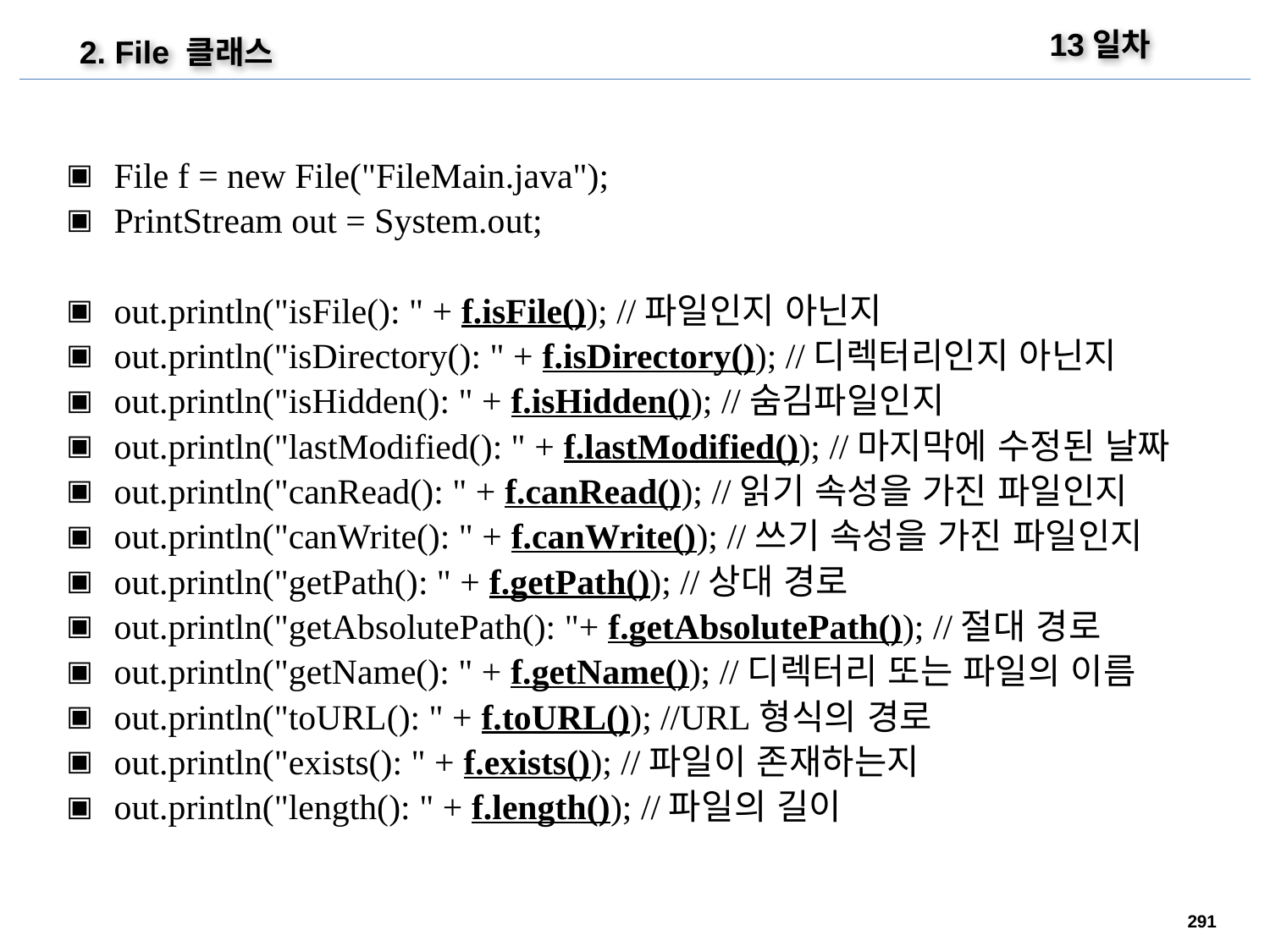

13일차
2. File 클래스
File f = new File("FileMain.java");
PrintStream out = System.out;

out.println("isFile(): " + f.isFile()); //파일인지 아닌지
out.println("isDirectory(): " + f.isDirectory()); //디렉터리인지 아닌지
out.println("isHidden(): " + f.isHidden()); //숨김파일인지
out.println("lastModified(): " + f.lastModified()); //마지막에 수정된 날짜
out.println("canRead(): " + f.canRead()); //읽기 속성을 가진 파일인지
out.println("canWrite(): " + f.canWrite()); //쓰기 속성을 가진 파일인지
out.println("getPath(): " + f.getPath()); //상대 경로
out.println("getAbsolutePath(): "+ f.getAbsolutePath()); //절대 경로
out.println("getName(): " + f.getName()); //디렉터리 또는 파일의 이름
out.println("toURL(): " + f.toURL()); //URL형식의 경로
out.println("exists(): " + f.exists()); //파일이 존재하는지
out.println("length(): " + f.length()); //파일의 길이